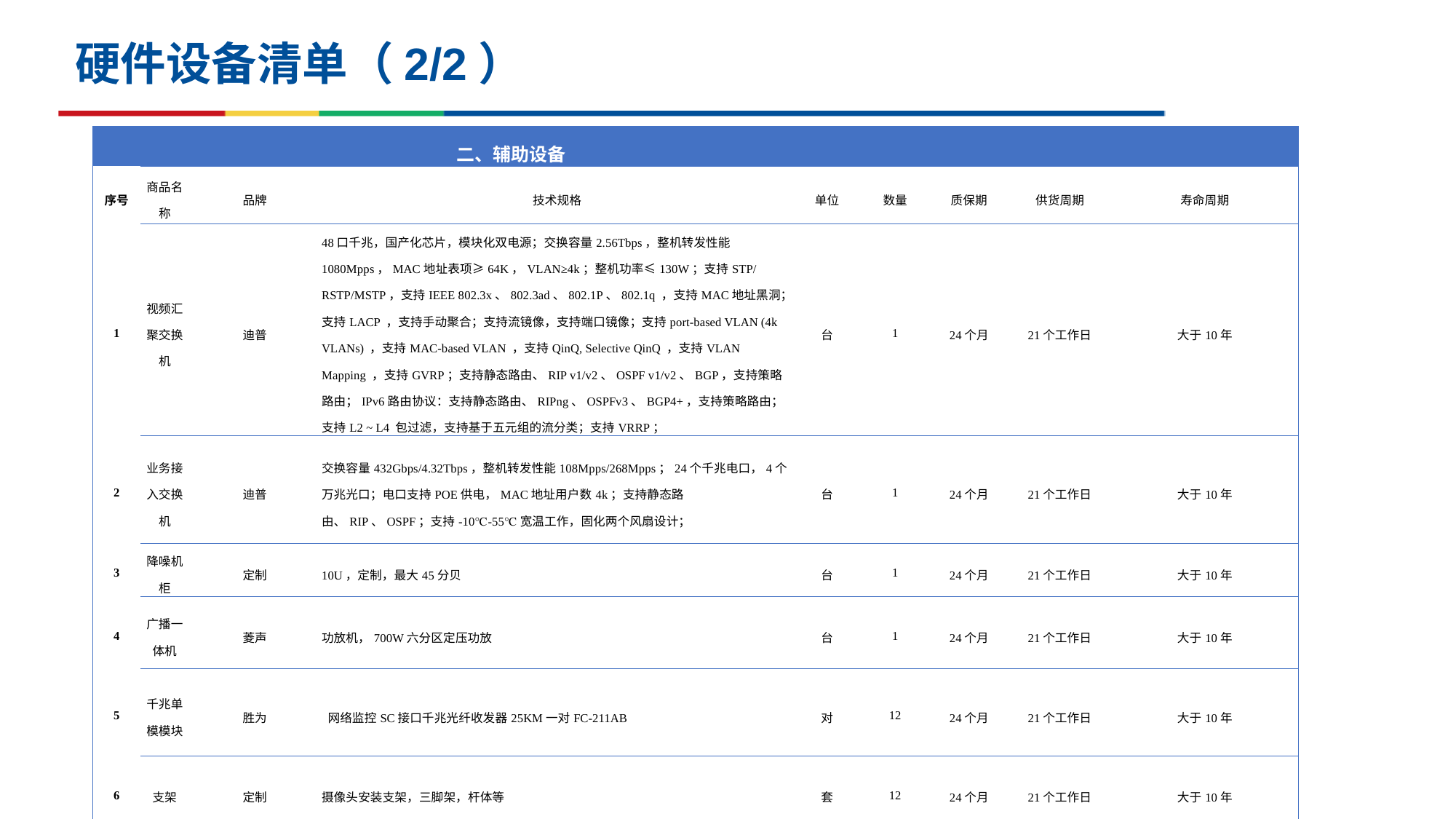

# 硬件设备清单（2/2）
| 二、辅助设备 |  |  |  |  |  |  |  |  |
| --- | --- | --- | --- | --- | --- | --- | --- | --- |
| 序号 | 商品名称 | 品牌 | 技术规格 | 单位 | 数量 | 质保期 | 供货周期 | 寿命周期 |
| 1 | 视频汇聚交换机 | 迪普 | 48口千兆，国产化芯片，模块化双电源；交换容量2.56Tbps，整机转发性能1080Mpps，MAC地址表项≥64K，VLAN≥4k；整机功率≤130W；支持STP/RSTP/MSTP，支持IEEE 802.3x、802.3ad、802.1P、802.1q ，支持MAC地址黑洞；支持LACP ，支持手动聚合；支持流镜像，支持端口镜像；支持port-based VLAN (4k VLANs) ，支持MAC-based VLAN ，支持QinQ, Selective QinQ ，支持VLAN Mapping ，支持GVRP；支持静态路由、RIP v1/v2、OSPF v1/v2、BGP，支持策略路由；IPv6路由协议：支持静态路由、RIPng、OSPFv3、BGP4+，支持策略路由；支持L2 ~ L4 包过滤，支持基于五元组的流分类；支持VRRP； | 台 | 1 | 24个月 | 21个工作日 | 大于10年 |
| 2 | 业务接入交换机 | 迪普 | 交换容量432Gbps/4.32Tbps，整机转发性能108Mpps/268Mpps；24个千兆电口，4个万兆光口；电口支持POE供电，MAC地址用户数4k；支持静态路由、RIP、OSPF；支持-10℃-55℃宽温工作，固化两个风扇设计； | 台 | 1 | 24个月 | 21个工作日 | 大于10年 |
| 3 | 降噪机柜 | 定制 | 10U，定制，最大45分贝 | 台 | 1 | 24个月 | 21个工作日 | 大于10年 |
| 4 | 广播一体机 | 菱声 | 功放机，700W六分区定压功放 | 台 | 1 | 24个月 | 21个工作日 | 大于10年 |
| 5 | 千兆单模模块 | 胜为 | 网络监控SC接口千兆光纤收发器25KM一对FC-211AB | 对 | 12 | 24个月 | 21个工作日 | 大于10年 |
| 6 | 支架 | 定制 | 摄像头安装支架，三脚架，杆体等 | 套 | 12 | 24个月 | 21个工作日 | 大于10年 |
16